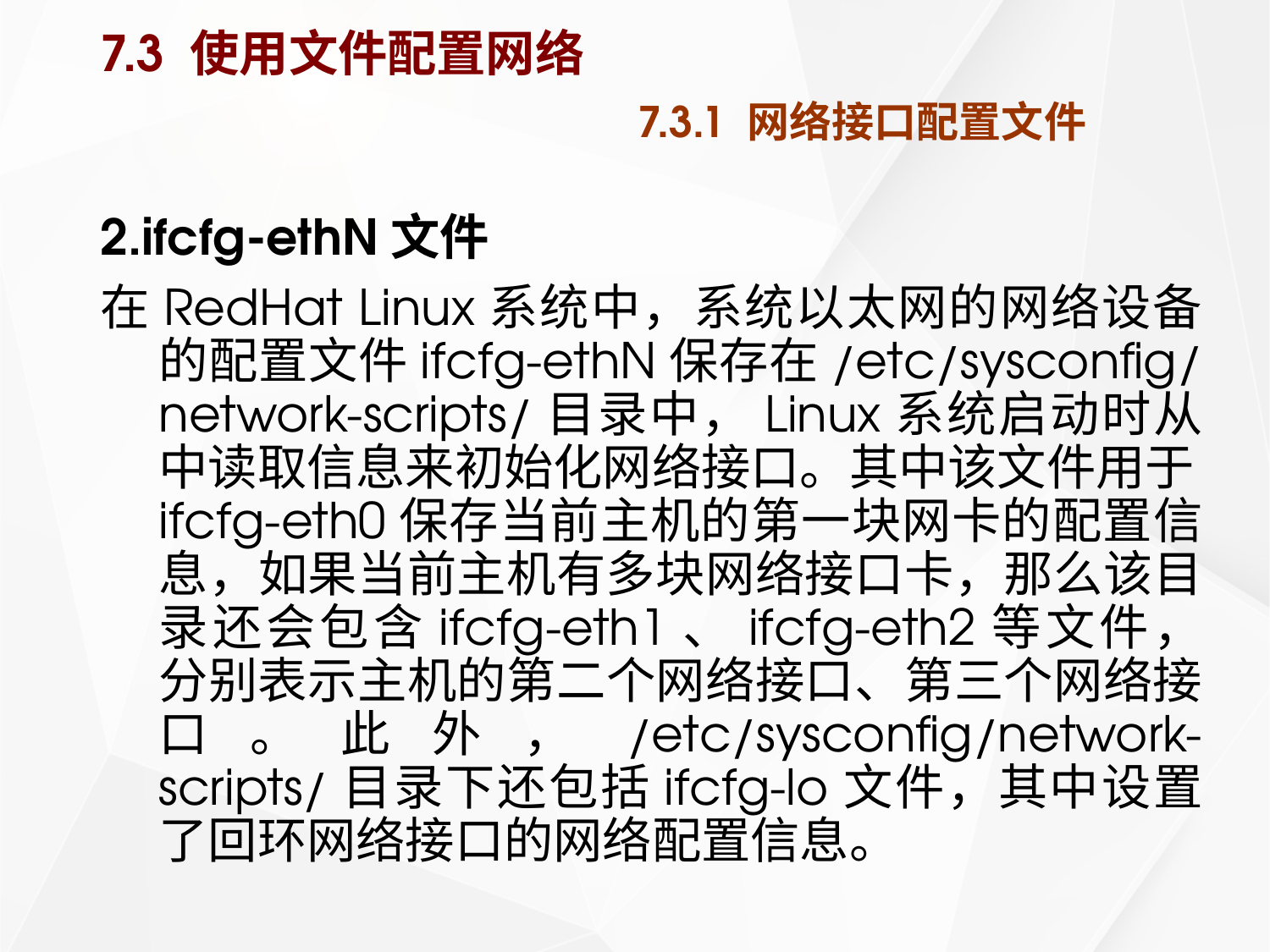

# 7.3 使用文件配置网络 7.3.1 网络接口配置文件
2.ifcfg-ethN文件
在RedHat Linux系统中，系统以太网的网络设备的配置文件ifcfg-ethN保存在/etc/sysconfig/network-scripts/目录中，Linux系统启动时从中读取信息来初始化网络接口。其中该文件用于ifcfg-eth0保存当前主机的第一块网卡的配置信息，如果当前主机有多块网络接口卡，那么该目录还会包含ifcfg-eth1、ifcfg-eth2等文件，分别表示主机的第二个网络接口、第三个网络接口。此外，/etc/sysconfig/network-scripts/目录下还包括ifcfg-lo文件，其中设置了回环网络接口的网络配置信息。